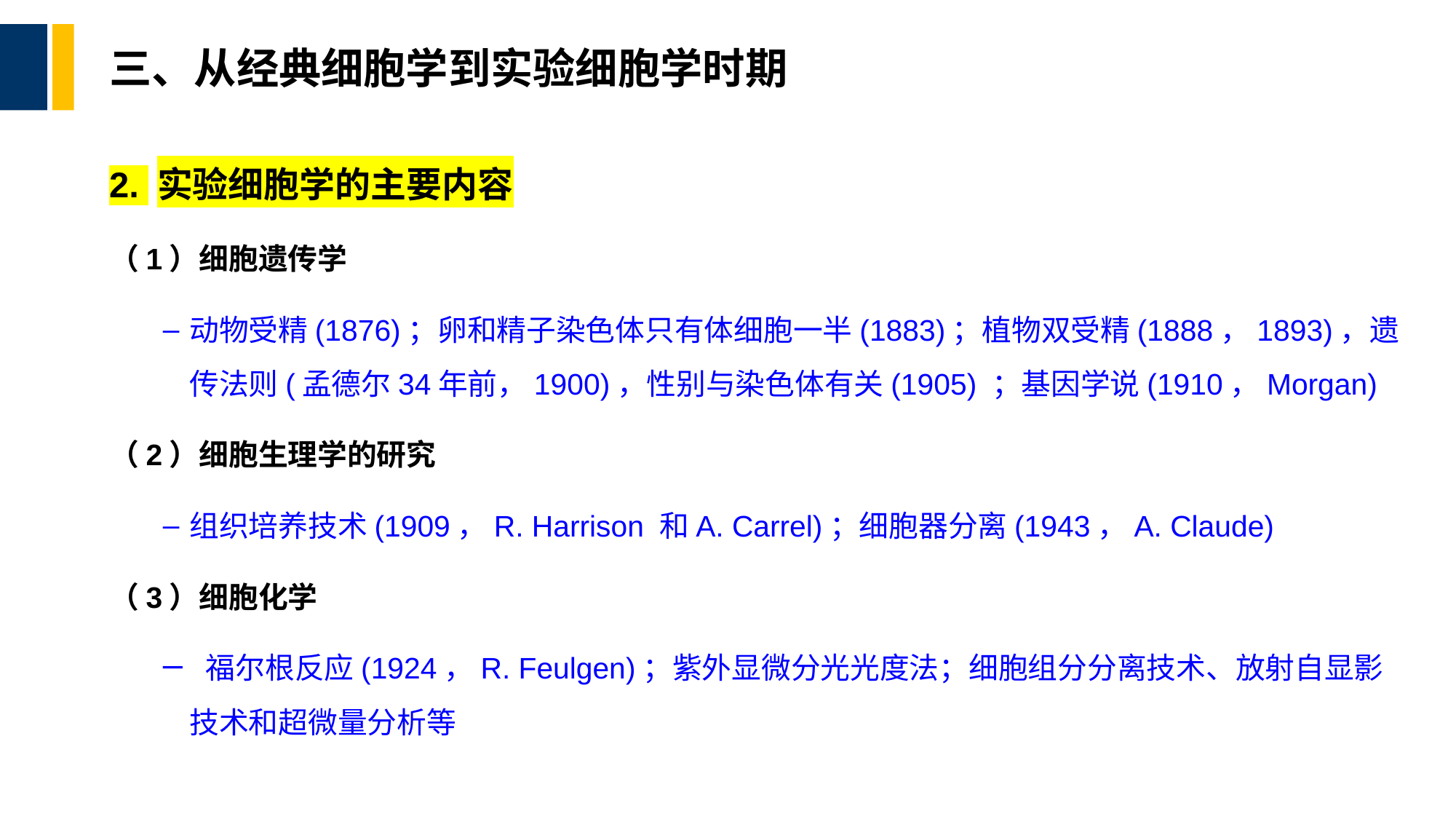

# 三、从经典细胞学到实验细胞学时期
2. 实验细胞学的主要内容
（1）细胞遗传学
动物受精(1876)；卵和精子染色体只有体细胞一半(1883)；植物双受精(1888，1893)，遗传法则(孟德尔34年前，1900)，性别与染色体有关(1905) ；基因学说(1910，Morgan)
（2）细胞生理学的研究
组织培养技术(1909，R. Harrison 和A. Carrel)；细胞器分离(1943，A. Claude)
（3）细胞化学
 福尔根反应(1924，R. Feulgen)；紫外显微分光光度法；细胞组分分离技术、放射自显影技术和超微量分析等